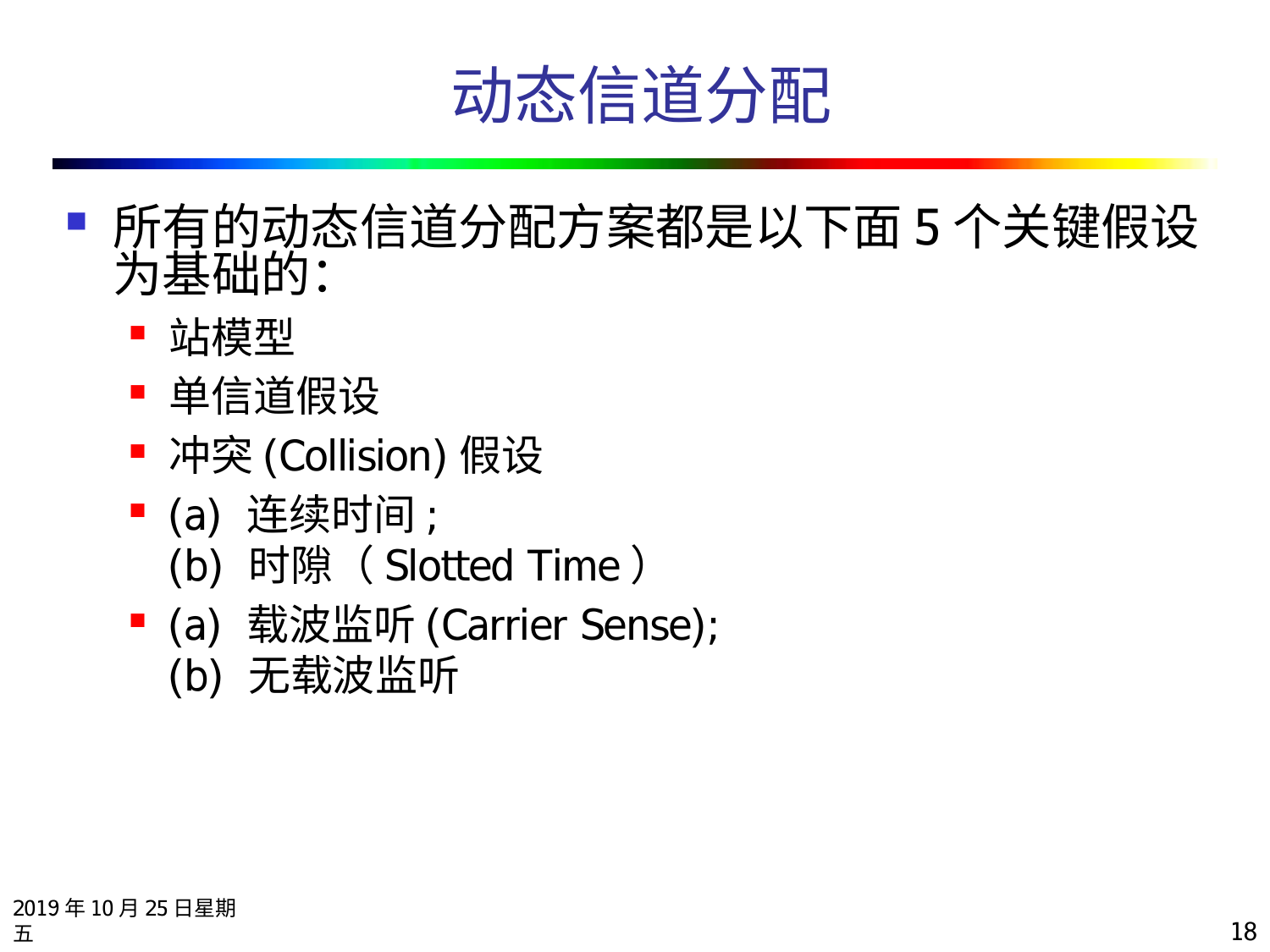

# 动态信道分配
所有的动态信道分配方案都是以下面5个关键假设为基础的：
站模型
单信道假设
冲突(Collision)假设
(a) 连续时间;
(b) 时隙（Slotted Time）
(a) 载波监听(Carrier Sense);
(b) 无载波监听
2019年10月25日星期五
18